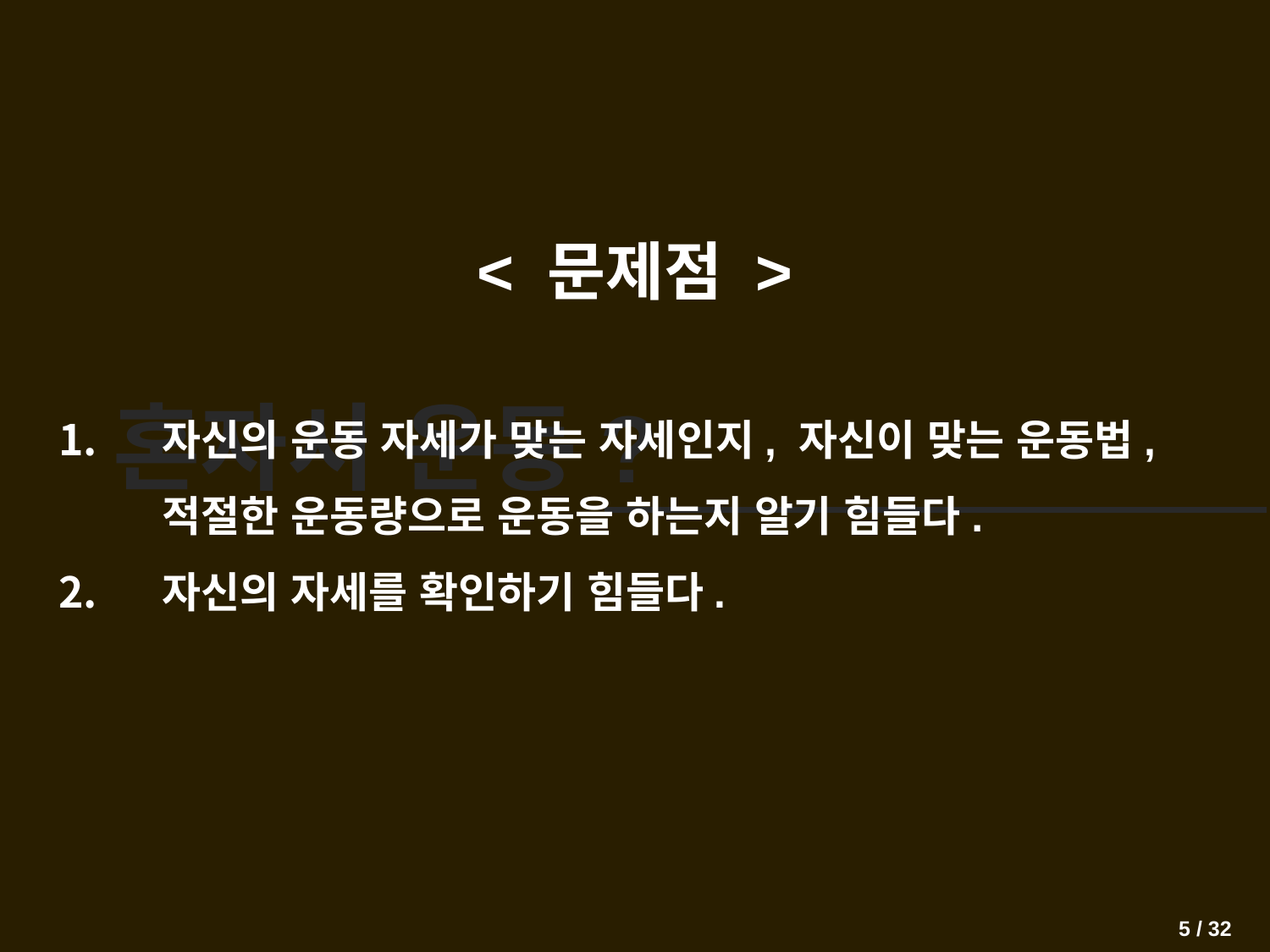

< 문제점 >
자신의 운동 자세가 맞는 자세인지, 자신이 맞는 운동법, 적절한 운동량으로 운동을 하는지 알기 힘들다.
자신의 자세를 확인하기 힘들다.
혼자서 운동?
5 / 32